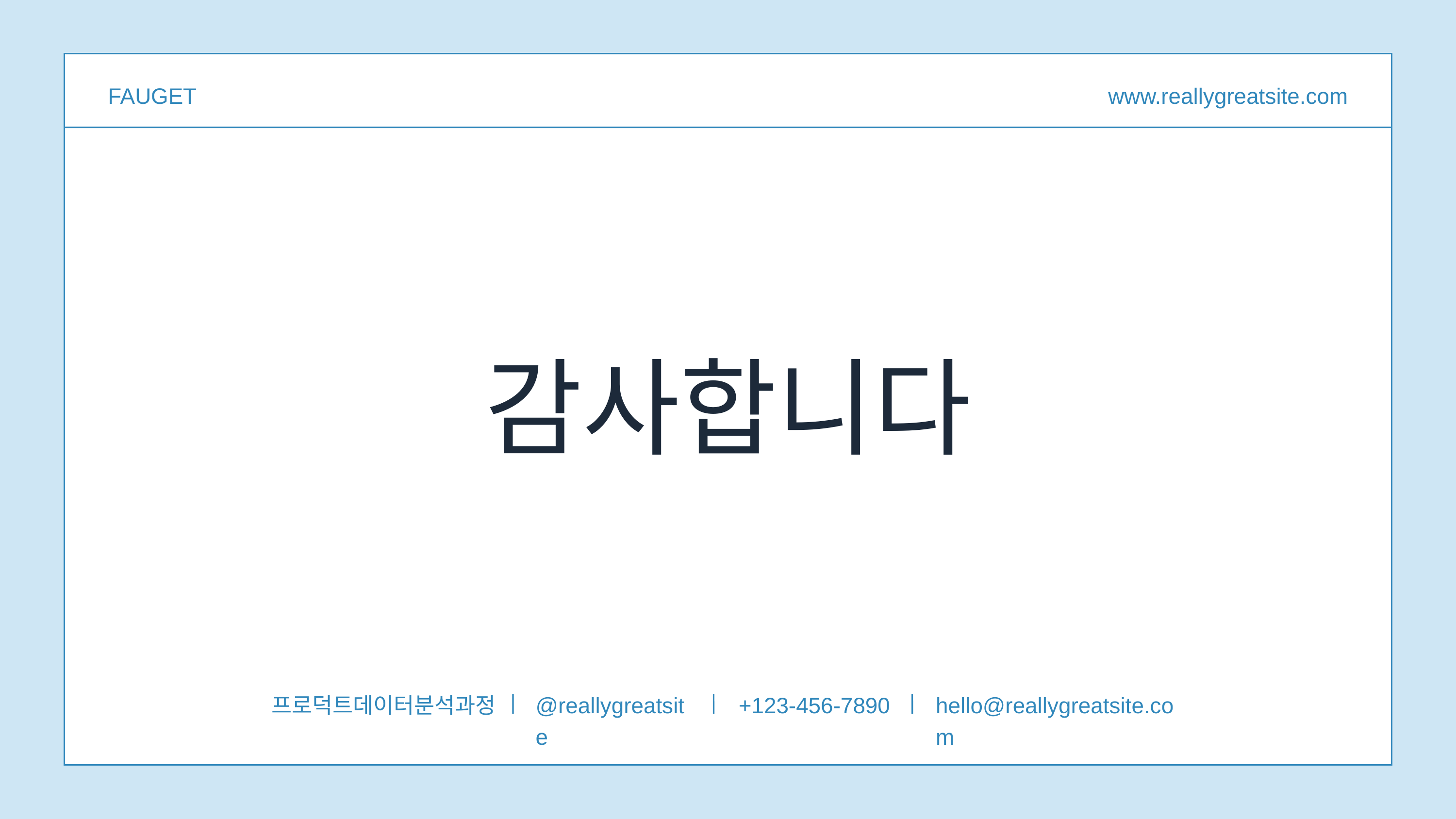

FAUGET
www.reallygreatsite.com

감사합니다
프로덕트데이터분석과정
@reallygreatsite
+123-456-7890
hello@reallygreatsite.com